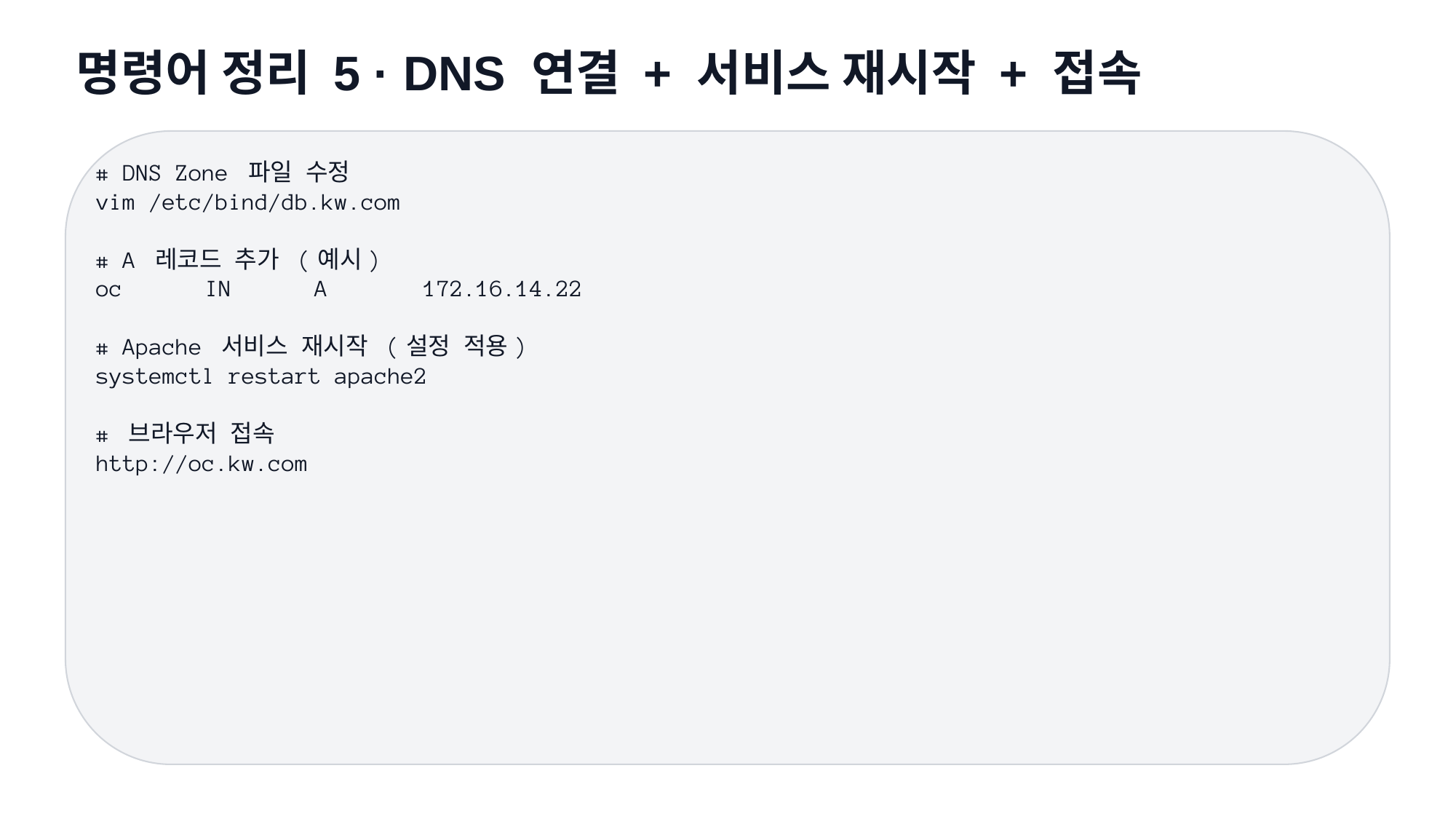

명령어 정리 5 · DNS 연결 + 서비스 재시작 + 접속

# DNS Zone 파일 수정
vim /etc/bind/db.kw.com

# A 레코드 추가 (예시)
oc	IN	A	172.16.14.22

# Apache 서비스 재시작 (설정 적용)
systemctl restart apache2

# 브라우저 접속
http://oc.kw.com